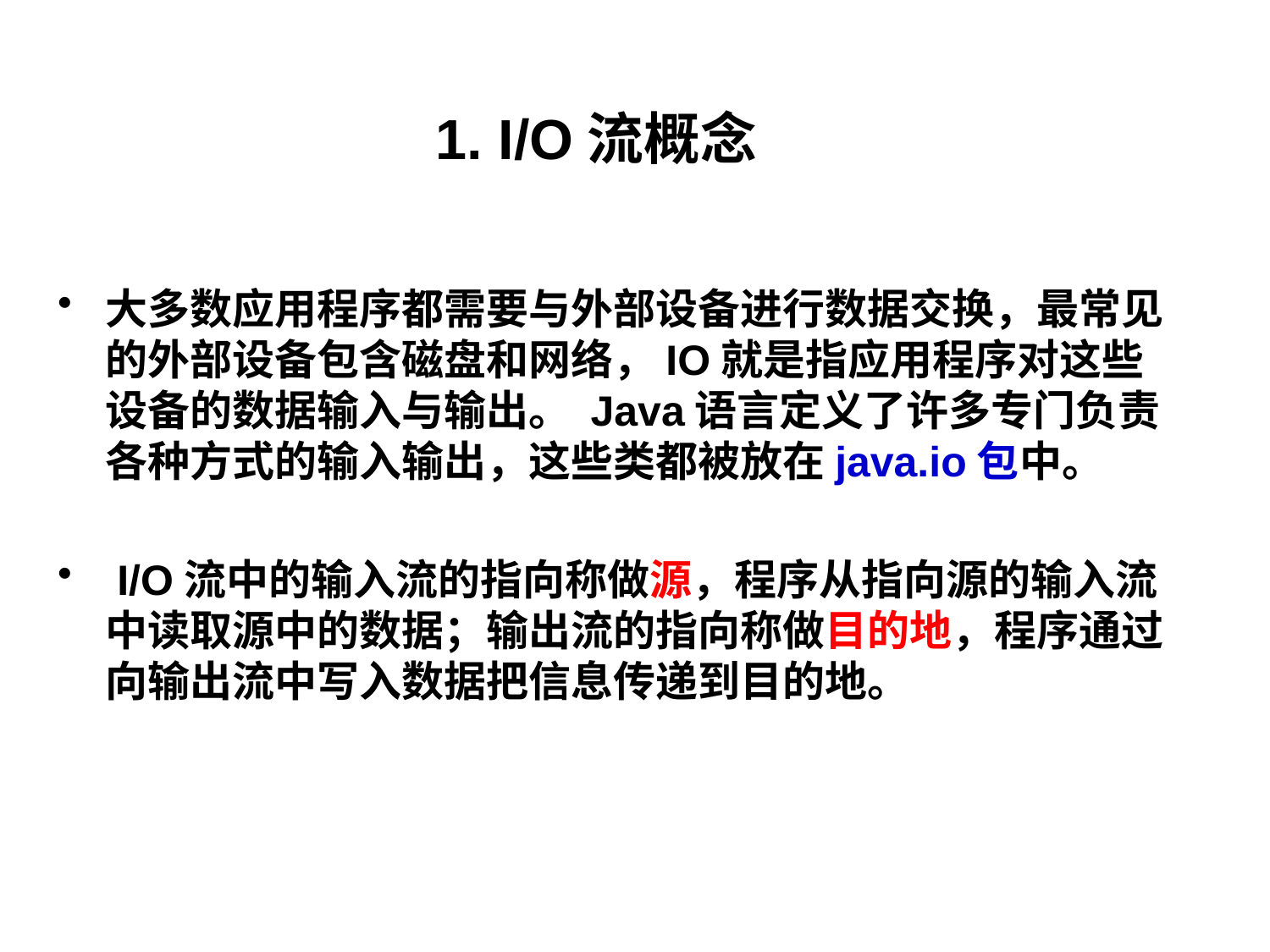

# 1. I/O流概念
大多数应用程序都需要与外部设备进行数据交换，最常见的外部设备包含磁盘和网络，IO就是指应用程序对这些设备的数据输入与输出。 Java语言定义了许多专门负责各种方式的输入输出，这些类都被放在java.io包中。

 I/O流中的输入流的指向称做源，程序从指向源的输入流中读取源中的数据；输出流的指向称做目的地，程序通过向输出流中写入数据把信息传递到目的地。